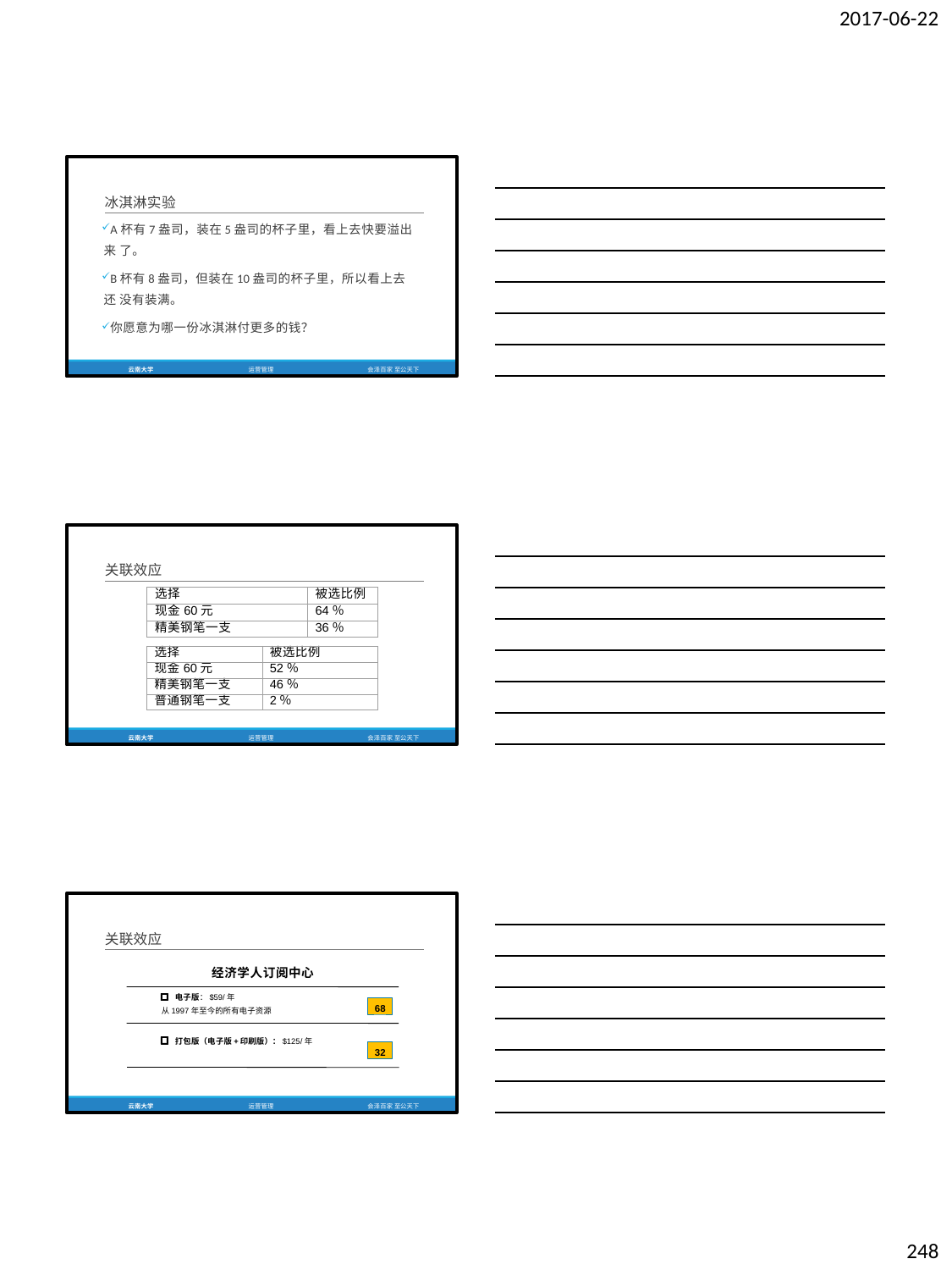

2017-06-22

冰淇淋实验
A杯有7盎司，装在5盎司的杯子里，看上去快要溢出来 了。
B杯有8盎司，但装在10盎司的杯子里，所以看上去还 没有装满。

你愿意为哪一份冰淇淋付更多的钱？

云南大学
运营管理
会泽百家 至公天下

关联效应

| 选择 | 被选比例 |
| --- | --- |
| 现金60元 | 64％ |
| 精美钢笔一支 | 36％ |

| 选择 | 被选比例 |
| --- | --- |
| 现金60元 | 52％ |
| 精美钢笔一支 | 46％ |
| 普通钢笔一支 | 2％ |

云南大学
运营管理
会泽百家 至公天下

关联效应

经济学人订阅中心
电子版：$59/年
从1997年至今的所有电子资源

打包版（电子版+印刷版）：$125/年

68

32

云南大学
运营管理
会泽百家 至公天下

248